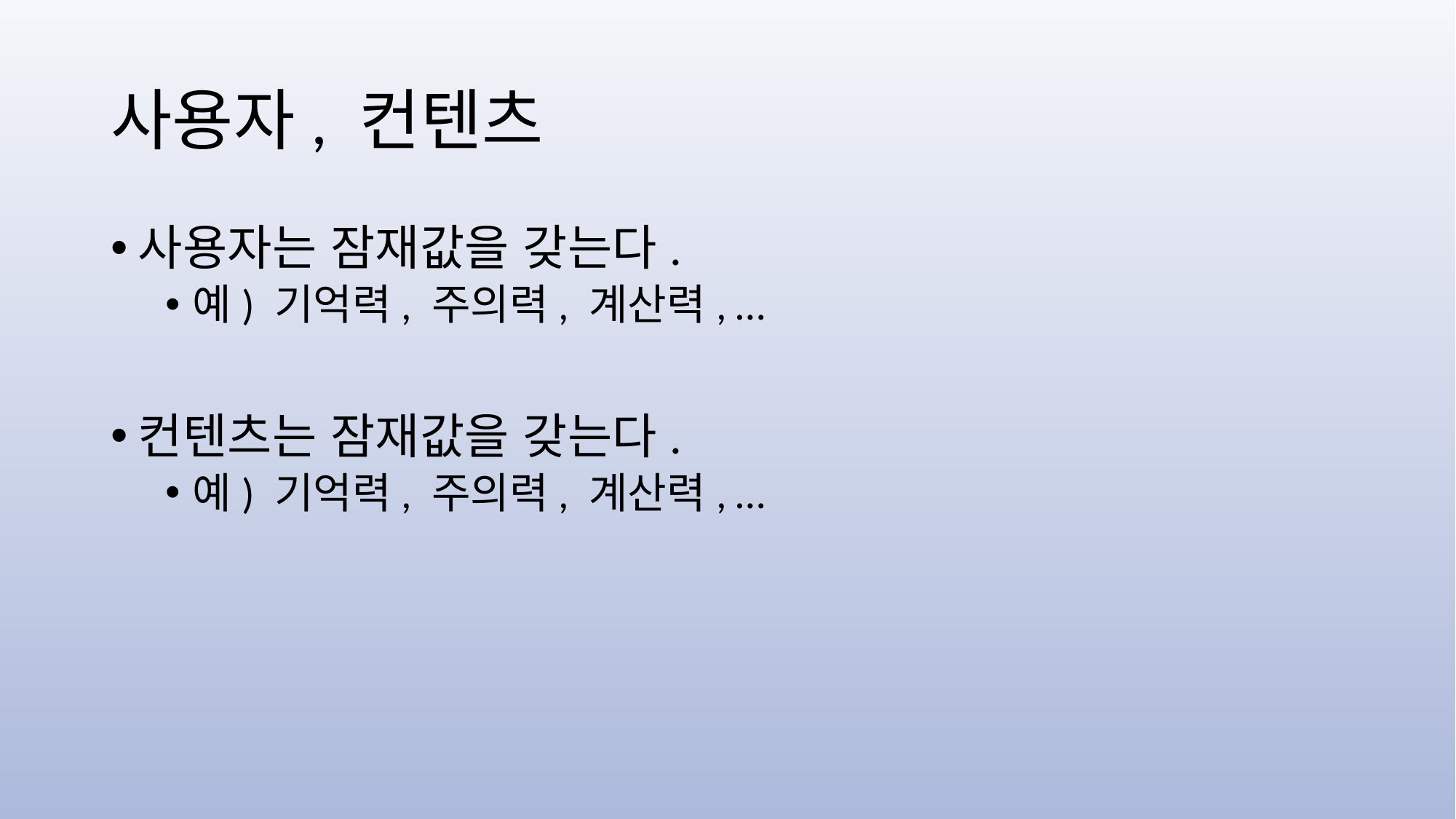

# 사용자, 컨텐츠
사용자는 잠재값을 갖는다.
예) 기억력, 주의력, 계산력, …

컨텐츠는 잠재값을 갖는다.
예) 기억력, 주의력, 계산력, …